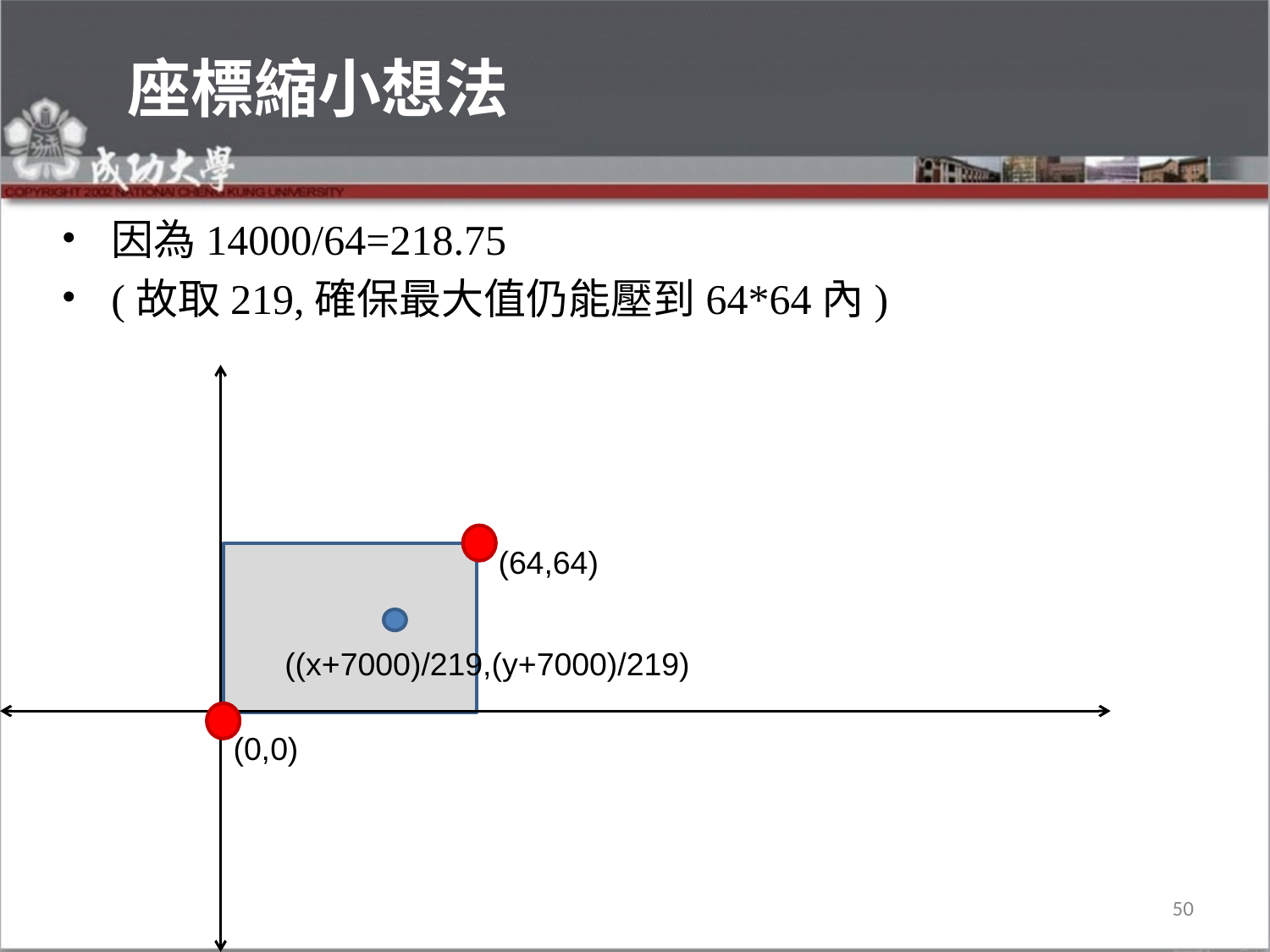

# 座標縮小想法
因為14000/64=218.75
(故取219,確保最大值仍能壓到64*64內)

(64,64)

((x+7000)/219,(y+7000)/219)

(0,0)
50